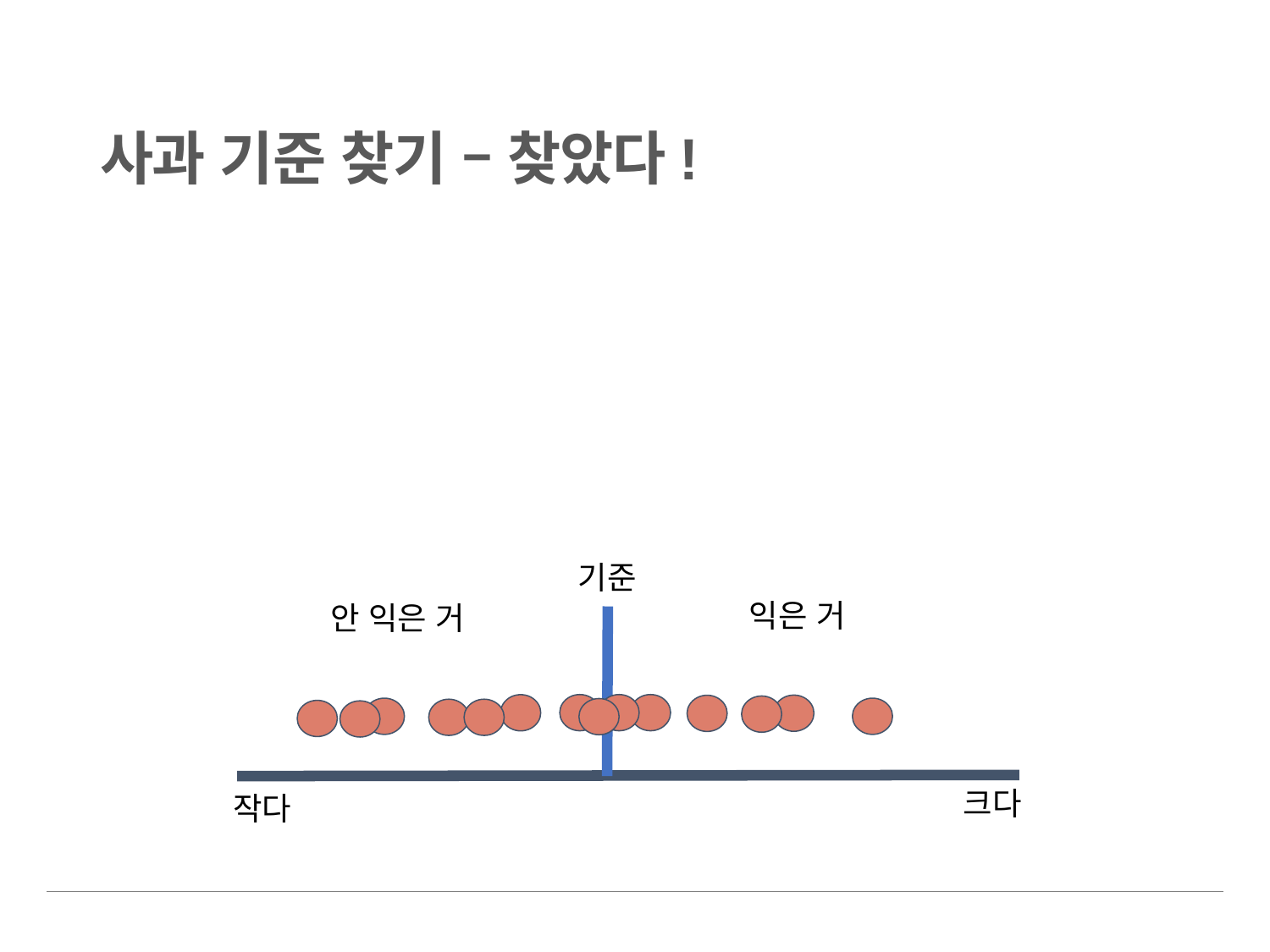

# 사과 기준 찾기 – 찾았다!
기준
익은 거
안 익은 거

크다
작다